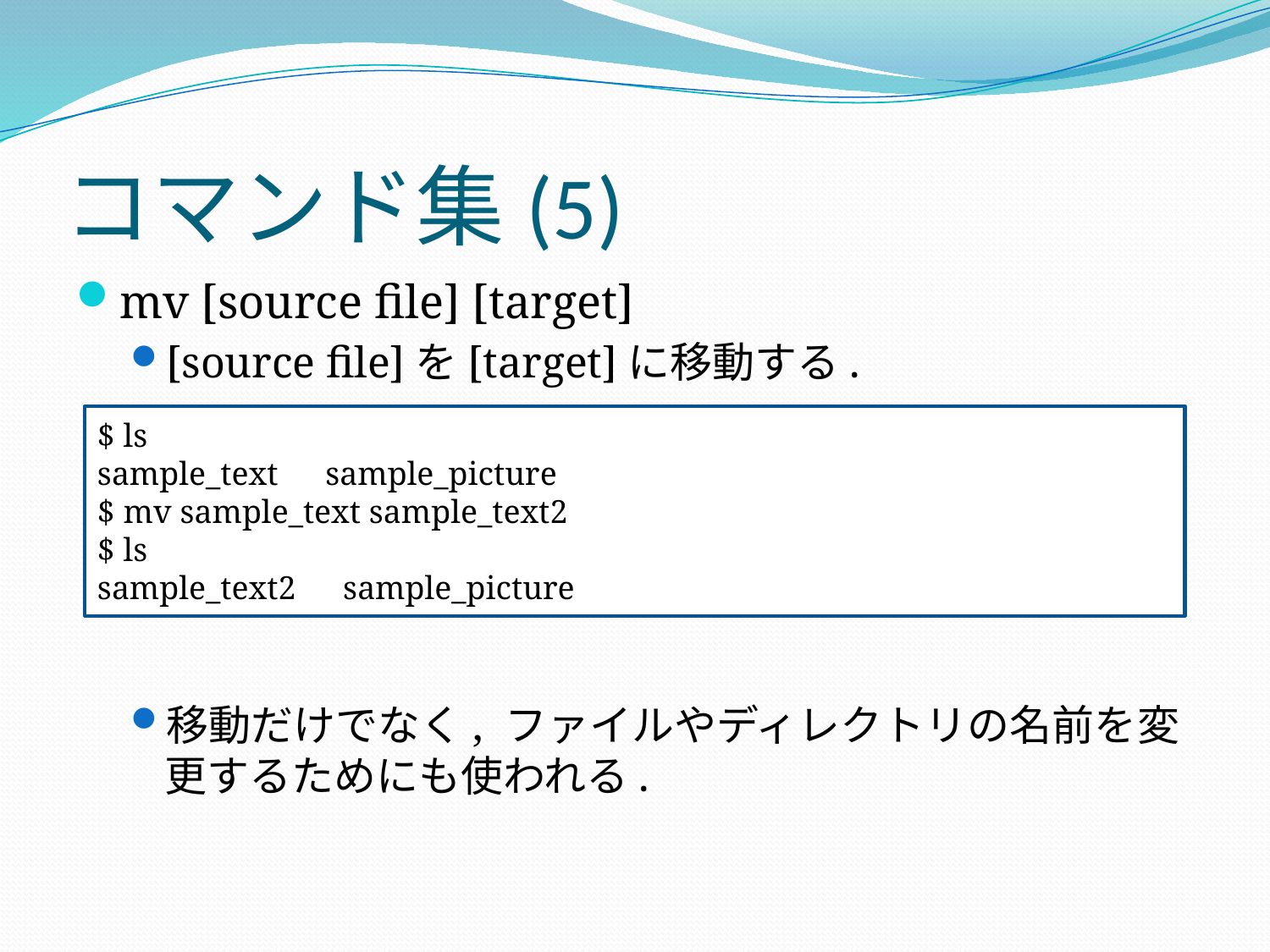

# コマンド集(5)
mv [source file] [target]
[source file]を[target]に移動する.

移動だけでなく, ファイルやディレクトリの名前を変更するためにも使われる.

$ ls
sample_text　sample_picture
$ mv sample_text sample_text2
$ ls
sample_text2　sample_picture